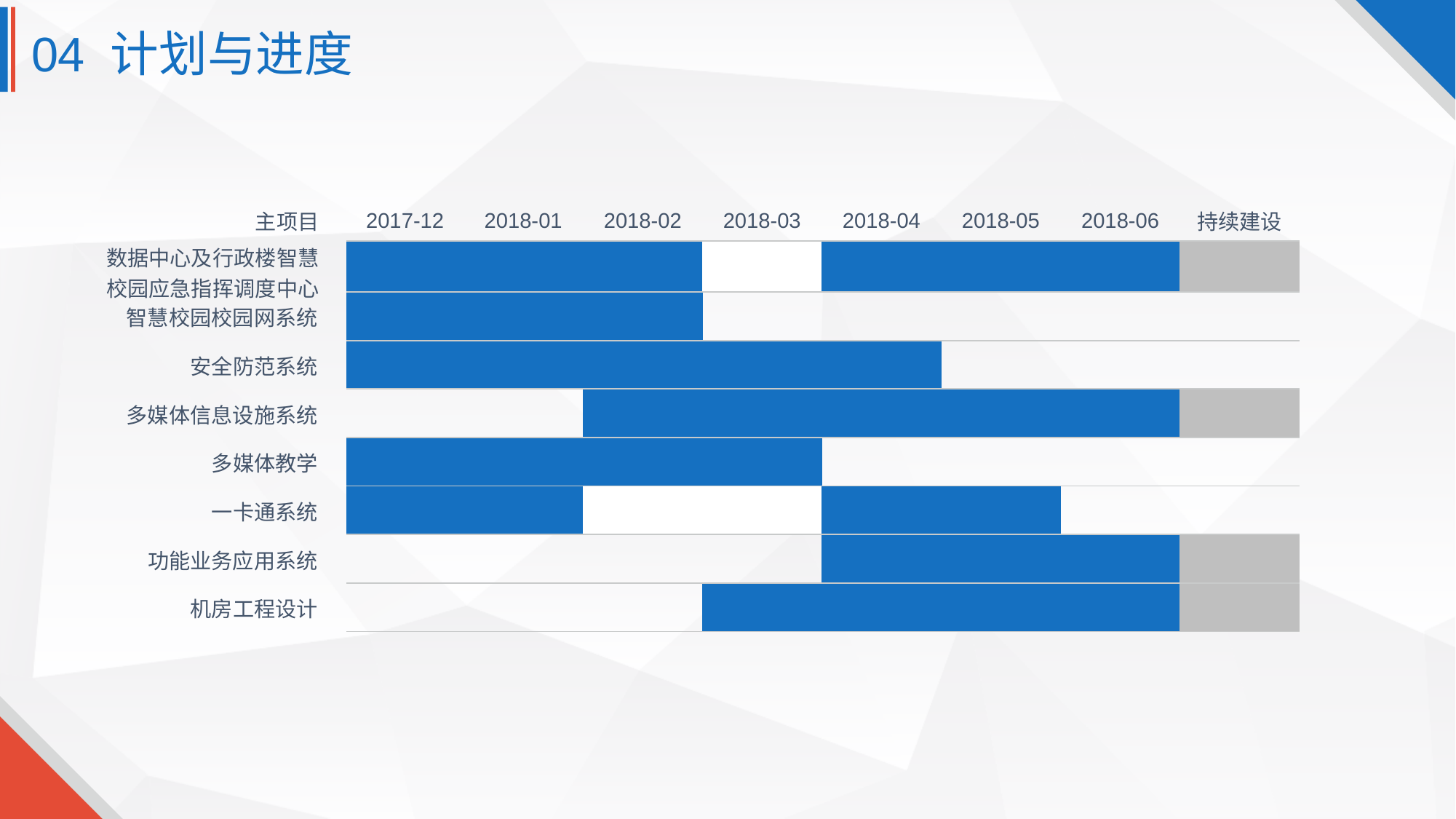

04 计划与进度
| 主项目 |  | 2017-12 | 2018-01 | 2018-02 | 2018-03 | 2018-04 | 2018-05 | 2018-06 | 持续建设 |
| --- | --- | --- | --- | --- | --- | --- | --- | --- | --- |
| 数据中心及行政楼智慧校园应急指挥调度中心 |  |  |  |  |  |  |  |  |  |
| 智慧校园校园网系统 |  |  |  |  |  |  |  |  |  |
| 安全防范系统 |  |  |  |  |  |  |  |  |  |
| 多媒体信息设施系统 |  |  |  |  |  |  |  |  |  |
| 多媒体教学 |  |  |  |  |  |  |  |  |  |
| 一卡通系统 |  |  |  |  |  |  |  |  |  |
| 功能业务应用系统 |  |  |  |  |  |  |  |  |  |
| 机房工程设计 |  |  |  |  |  |  |  |  |  |